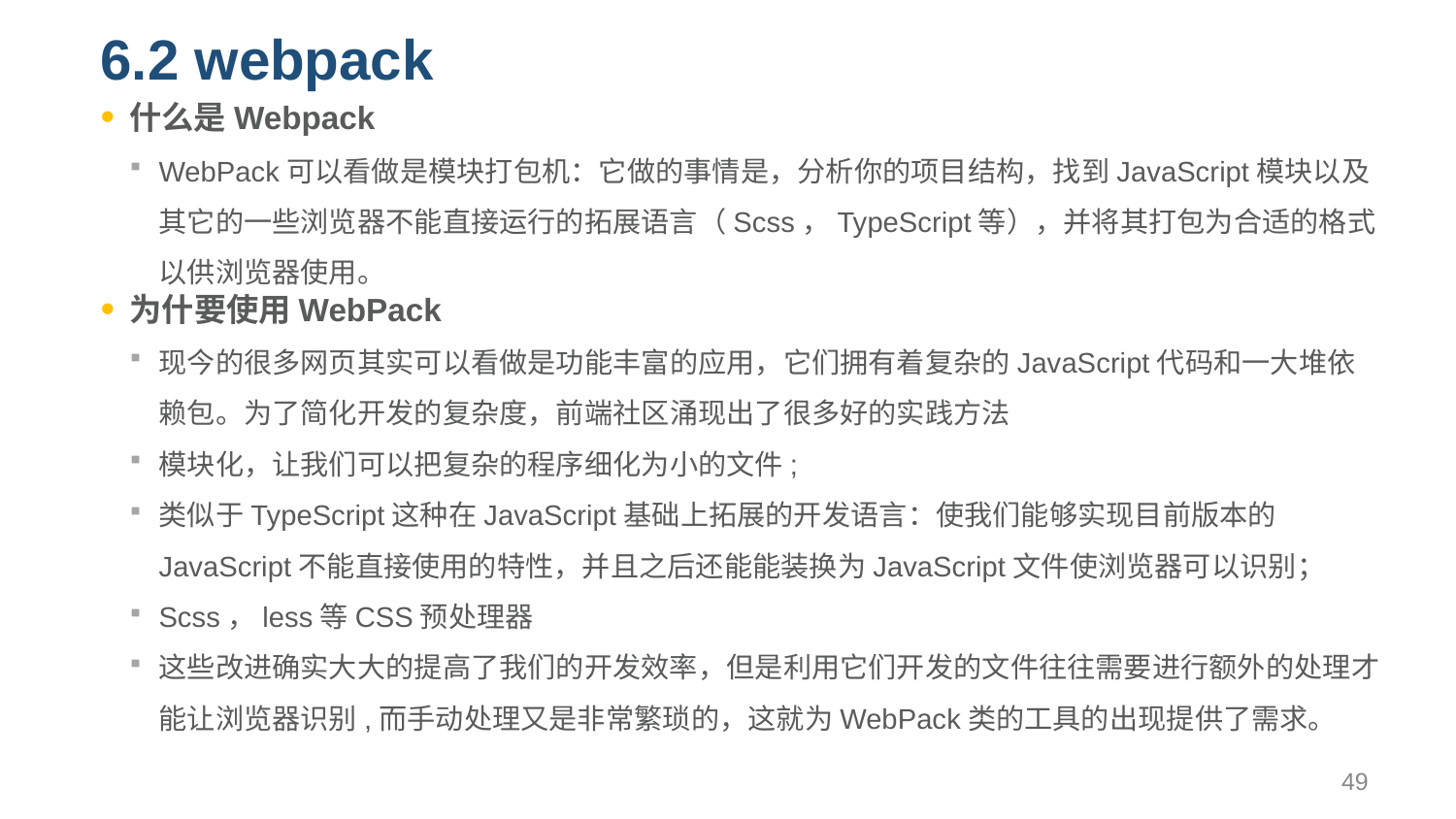

# 6.2 webpack
什么是Webpack
WebPack可以看做是模块打包机：它做的事情是，分析你的项目结构，找到JavaScript模块以及其它的一些浏览器不能直接运行的拓展语言（Scss，TypeScript等），并将其打包为合适的格式以供浏览器使用。
为什要使用WebPack
现今的很多网页其实可以看做是功能丰富的应用，它们拥有着复杂的JavaScript代码和一大堆依赖包。为了简化开发的复杂度，前端社区涌现出了很多好的实践方法
模块化，让我们可以把复杂的程序细化为小的文件;
类似于TypeScript这种在JavaScript基础上拓展的开发语言：使我们能够实现目前版本的JavaScript不能直接使用的特性，并且之后还能能装换为JavaScript文件使浏览器可以识别；
Scss，less等CSS预处理器
这些改进确实大大的提高了我们的开发效率，但是利用它们开发的文件往往需要进行额外的处理才能让浏览器识别,而手动处理又是非常繁琐的，这就为WebPack类的工具的出现提供了需求。
49